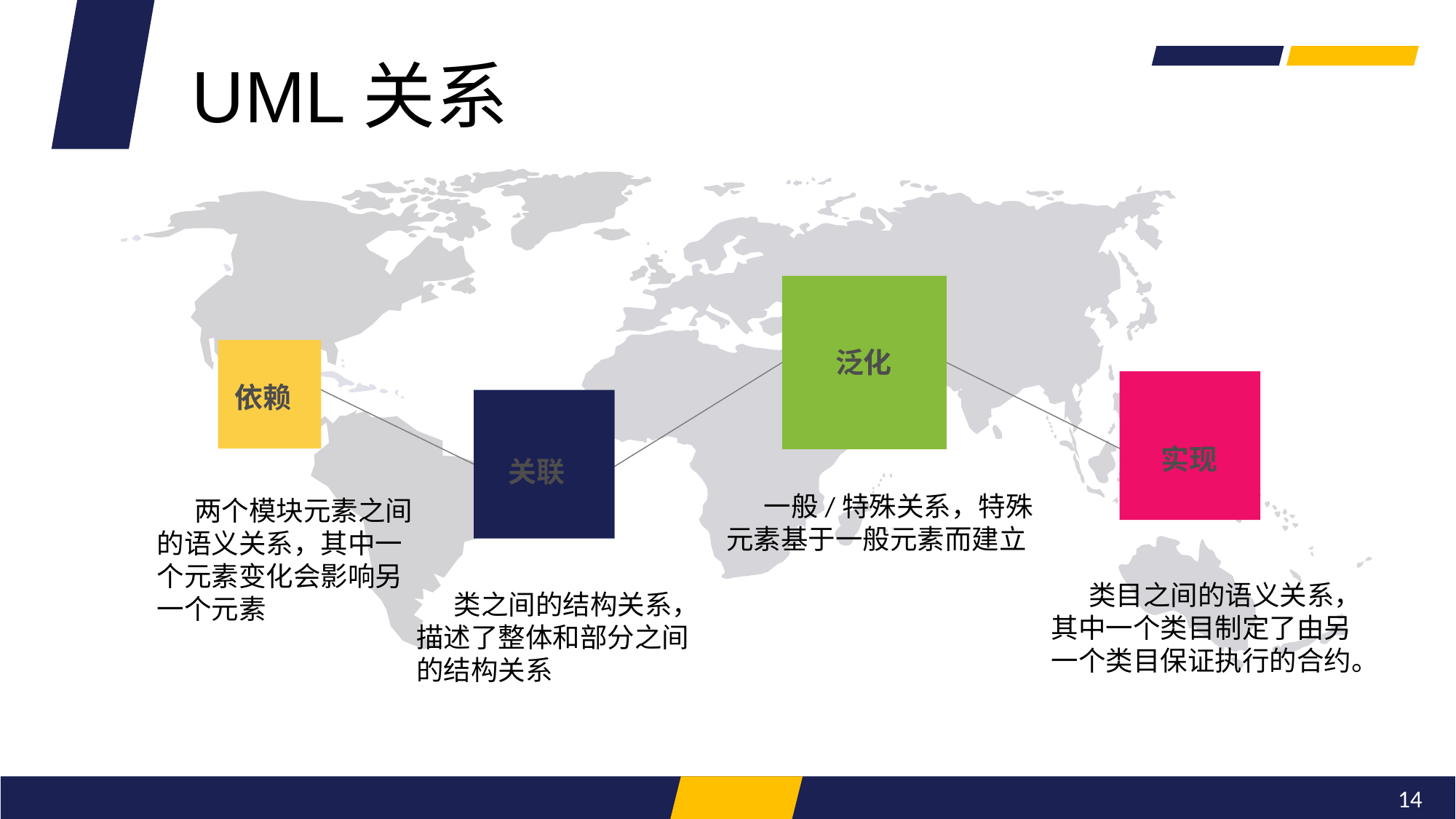

UML关系

泛化

依赖

实现
关联
     一般/特殊关系，特殊
元素基于一般元素而建立
     两个模块元素之间
的语义关系，其中一
个元素变化会影响另
一个元素
     类目之间的语义关系，
其中一个类目制定了由另
一个类目保证执行的合约。
     类之间的结构关系，
描述了整体和部分之间
的结构关系
14